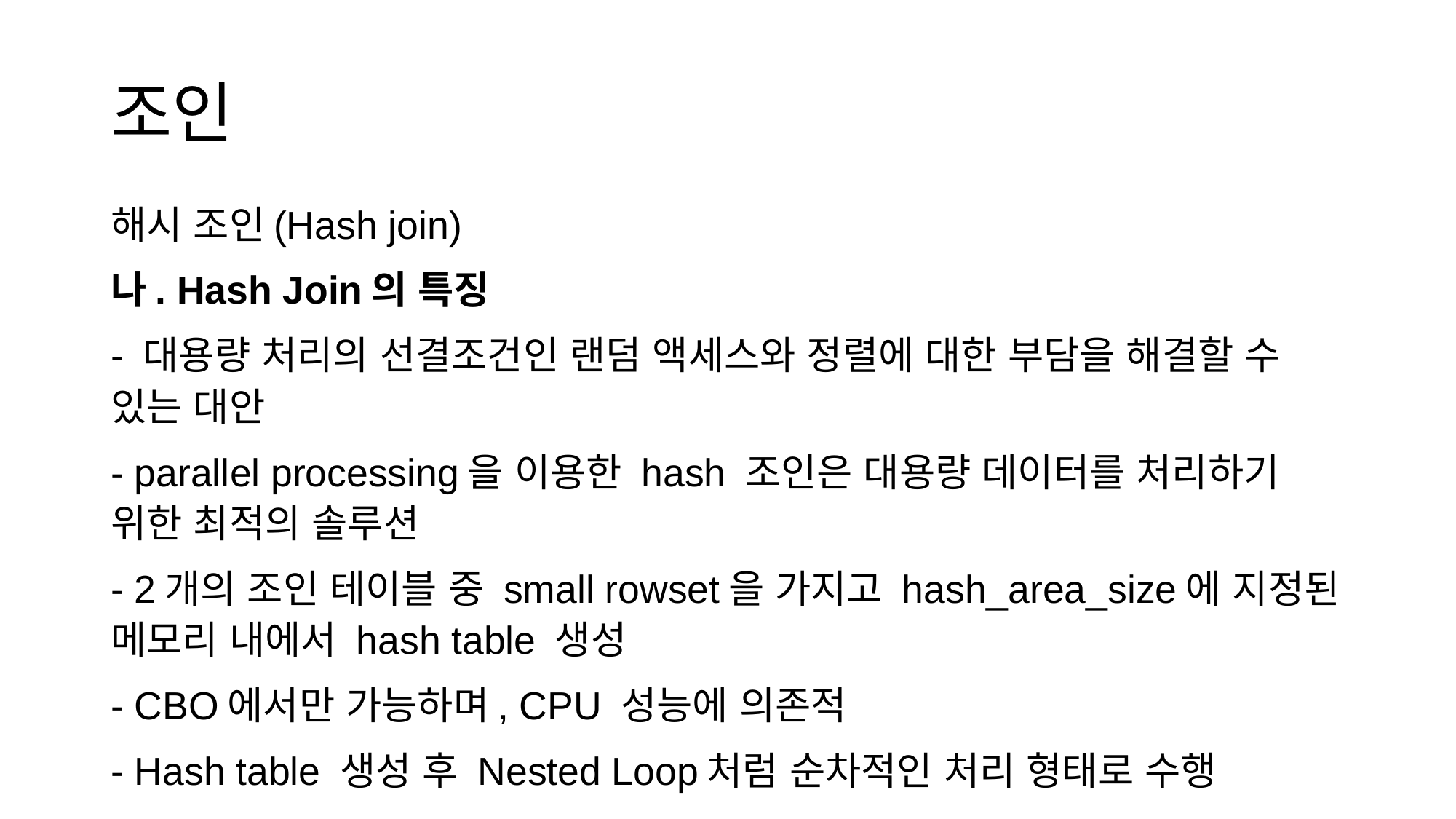

# 조인
해시 조인(Hash join)
나. Hash Join의 특징
- 대용량 처리의 선결조건인 랜덤 액세스와 정렬에 대한 부담을 해결할 수 있는 대안
- parallel processing을 이용한 hash 조인은 대용량 데이터를 처리하기 위한 최적의 솔루션
- 2개의 조인 테이블 중 small rowset을 가지고 hash_area_size에 지정된 메모리 내에서 hash table 생성
- CBO에서만 가능하며, CPU 성능에 의존적
- Hash table 생성 후 Nested Loop처럼 순차적인 처리 형태로 수행